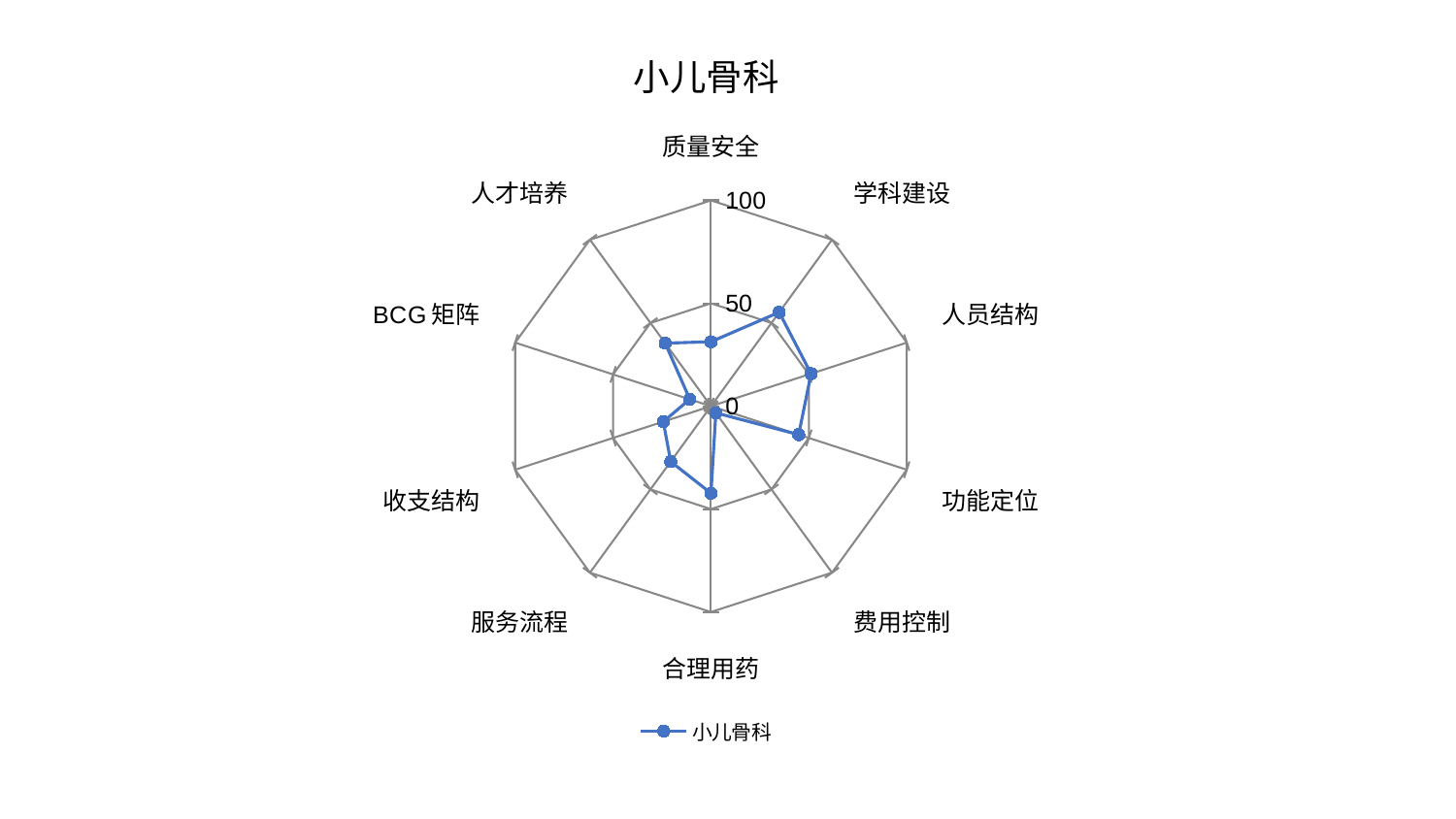

### Chart: 小儿骨科

| Category | 小儿骨科 |
|---|---|
| 质量安全 | 31.30901183134036 |
| 学科建设 | 56.40399725853991 |
| 人员结构 | 51.12363319211487 |
| 功能定位 | 44.79301284861976 |
| 费用控制 | 4.034590812757551 |
| 合理用药 | 42.30489272340447 |
| 服务流程 | 33.27750375956402 |
| 收支结构 | 24.36369086875866 |
| BCG矩阵 | 10.818455302998933 |
| 人才培养 | 37.88324658039665 |
123